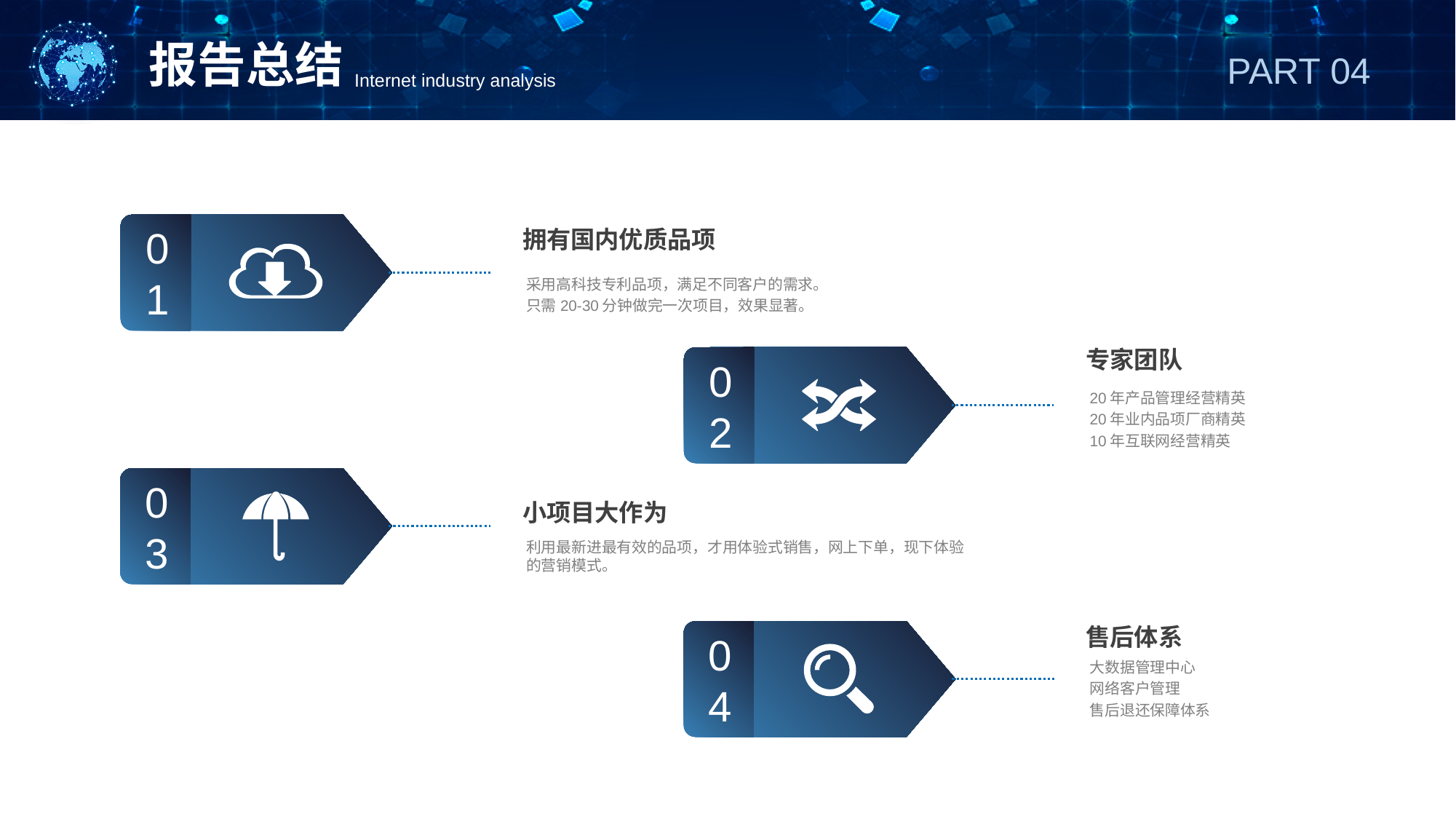

报告总结
Internet industry analysis
PART 04

01

拥有国内优质品项
采用高科技专利品项，满足不同客户的需求。
只需20-30分钟做完一次项目，效果显著。
专家团队

02

20年产品管理经营精英
20年业内品项厂商精英
10年互联网经营精英

03

小项目大作为
利用最新进最有效的品项，才用体验式销售，网上下单，现下体验的营销模式。
售后体系

04

大数据管理中心
网络客户管理
售后退还保障体系